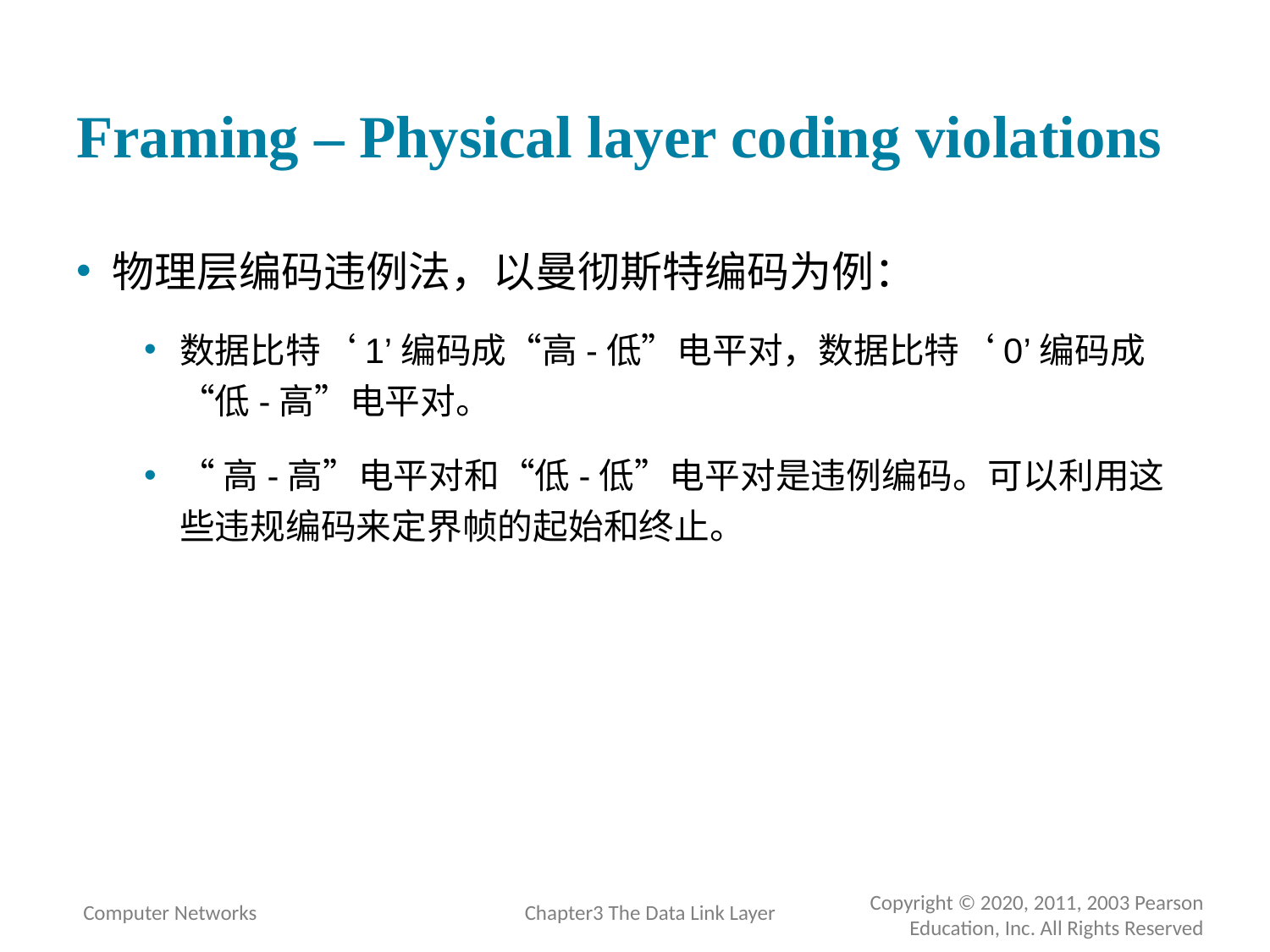

# Framing – Physical layer coding violations
物理层编码违例法，以曼彻斯特编码为例：
数据比特‘1’编码成“高-低”电平对，数据比特‘0’编码成“低-高”电平对。
“高-高”电平对和“低-低”电平对是违例编码。可以利用这些违规编码来定界帧的起始和终止。